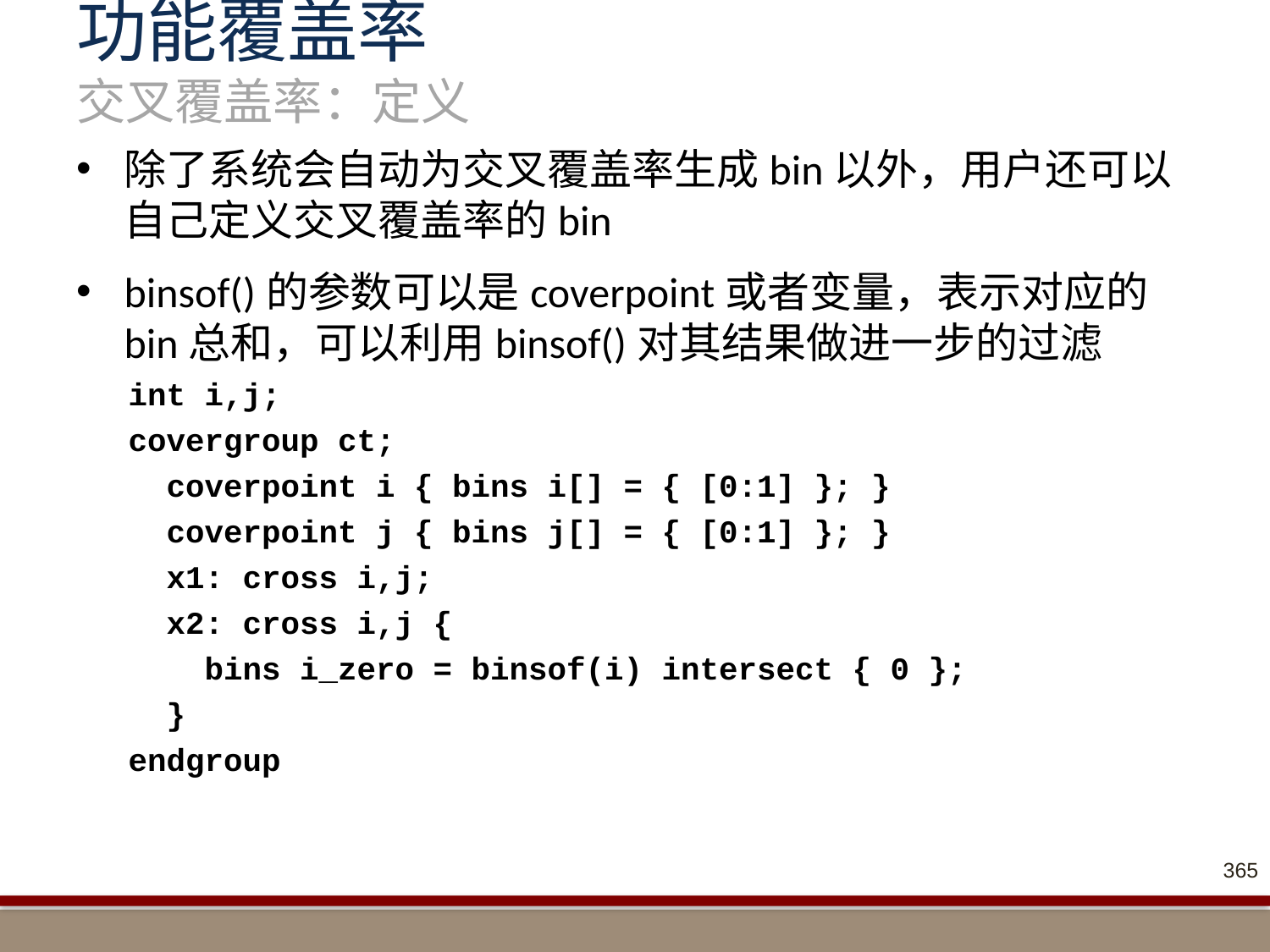

# 功能覆盖率 交叉覆盖率：定义
除了系统会自动为交叉覆盖率生成bin以外，用户还可以自己定义交叉覆盖率的bin
binsof()的参数可以是coverpoint或者变量，表示对应的bin总和，可以利用binsof()对其结果做进一步的过滤
int i,j;
covergroup ct;
  coverpoint i { bins i[] = { [0:1] }; }
  coverpoint j { bins j[] = { [0:1] }; }
  x1: cross i,j;
  x2: cross i,j {
    bins i_zero = binsof(i) intersect { 0 };
  }
endgroup
365